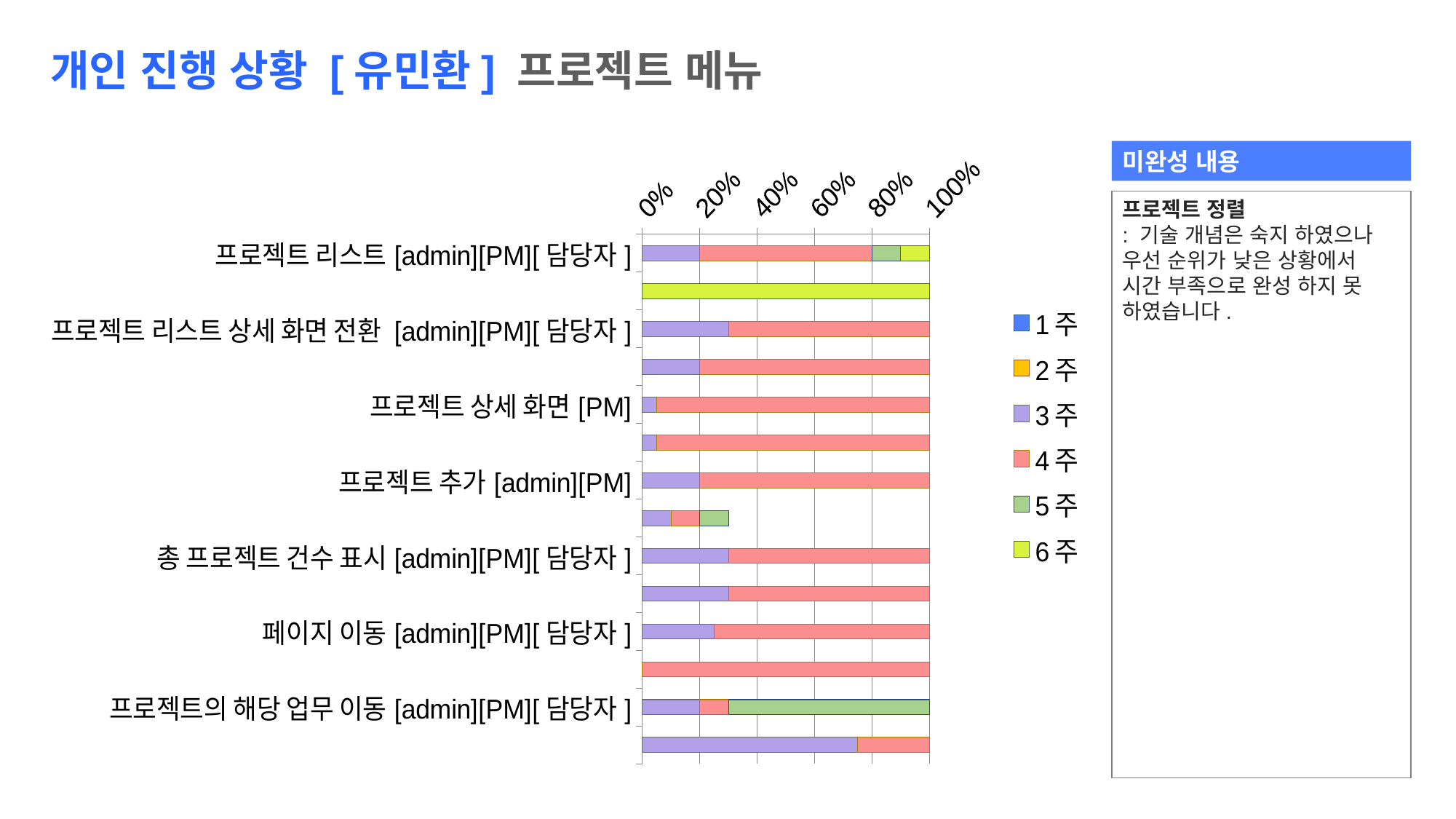

개인 진행 상황 [유민환] 프로젝트 메뉴

### Chart

| Category | 1주 | 2주 | 3주 | 4주 | 5주 | 6주 | 　 |
|---|---|---|---|---|---|---|---|
| 프로젝트 리스트[admin][PM][담당자] | None | None | 2.0 | 6.0 | 1.0 | 1.0 | None |
| 프로젝트 진행률[admin][PM][담당자] | None | None | None | None | None | 10.0 | None |
| 프로젝트 리스트 상세 화면 전환 [admin][PM][담당자] | None | None | 3.0 | 7.0 | None | None | None |
| 프로젝트 상세 화면[admin] | None | None | 2.0 | 8.0 | None | None | None |
| 프로젝트 상세 화면[PM] | None | None | 0.5 | 9.5 | None | None | None |
| 프로젝트 상세 화면[담당자] | None | None | 0.5 | 9.5 | None | None | None |
| 프로젝트 추가[admin][PM] | None | None | 2.0 | 8.0 | None | None | None |
| 프로젝트 정렬[admin][PM][담당자] | None | None | 1.0 | 1.0 | 1.0 | None | 7.0 |
| 총 프로젝트 건수 표시[admin][PM][담당자] | None | None | 3.0 | 7.0 | None | None | None |
| 페이지 크기 지정[admin][PM][담당자] | None | None | 3.0 | 7.0 | None | None | None |
| 페이지 이동[admin][PM][담당자] | None | None | 2.5 | 7.5 | None | None | None |
| 프로젝트 참여 담당자 표시[admin][PM][담당자] | None | None | None | 10.0 | None | None | None |
| 프로젝트의 해당 업무 이동[admin][PM][담당자] | None | None | 2.0 | 1.0 | 7.0 | None | None |
| 프로젝트 검색[admin][PM][담당자] | None | None | 7.5 | 2.5 | None | None | None |
미완성 내용
프로젝트 정렬
: 기술 개념은 숙지 하였으나 우선 순위가 낮은 상황에서 시간 부족으로 완성 하지 못 하였습니다.